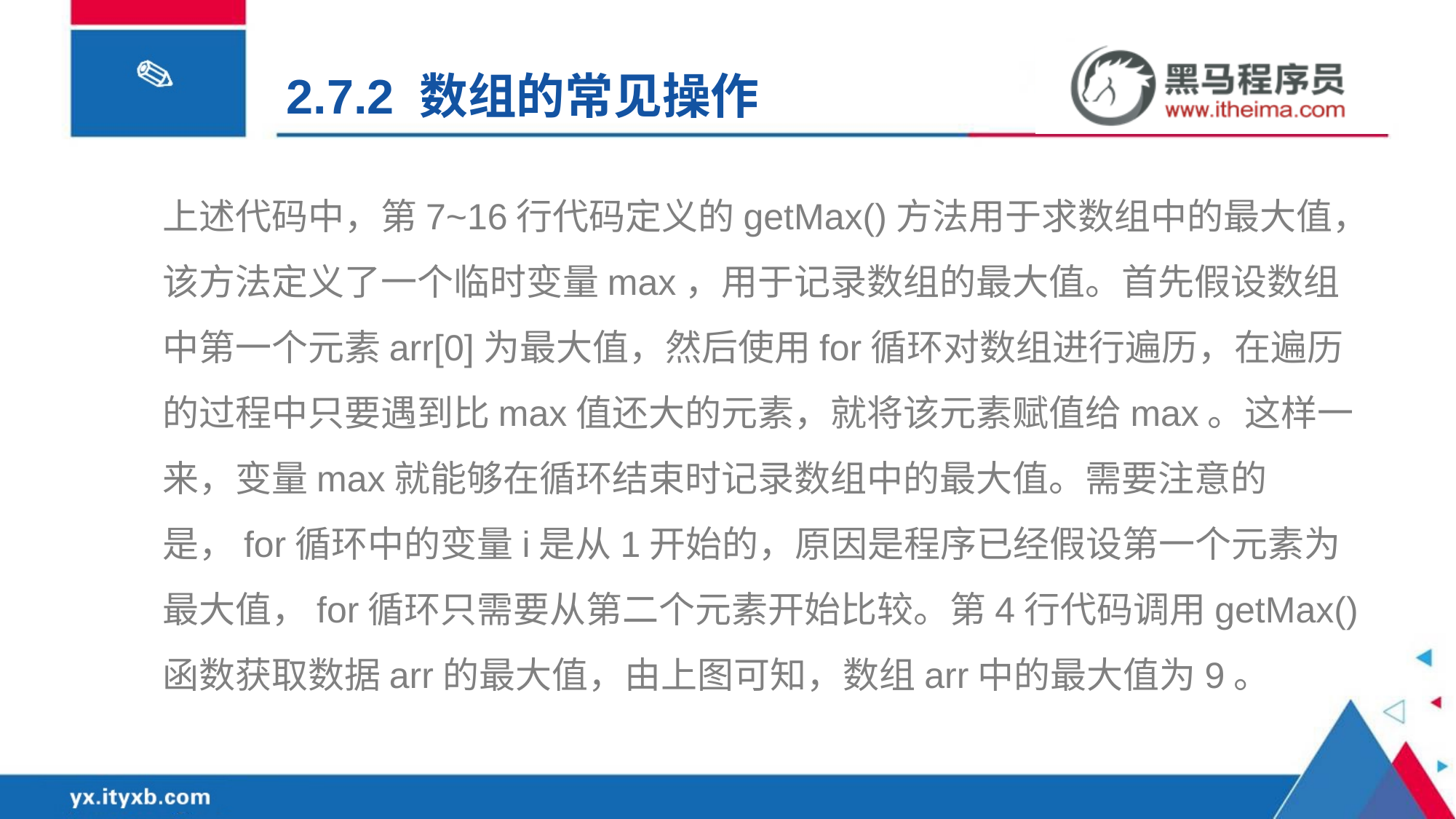

2.7.2 数组的常见操作

上述代码中，第7~16行代码定义的getMax()方法用于求数组中的最大值，该方法定义了一个临时变量max，用于记录数组的最大值。首先假设数组中第一个元素arr[0]为最大值，然后使用for循环对数组进行遍历，在遍历的过程中只要遇到比max值还大的元素，就将该元素赋值给max。这样一来，变量max就能够在循环结束时记录数组中的最大值。需要注意的是，for循环中的变量i是从1开始的，原因是程序已经假设第一个元素为最大值，for循环只需要从第二个元素开始比较。第4行代码调用getMax()函数获取数据arr的最大值，由上图可知，数组arr中的最大值为9。